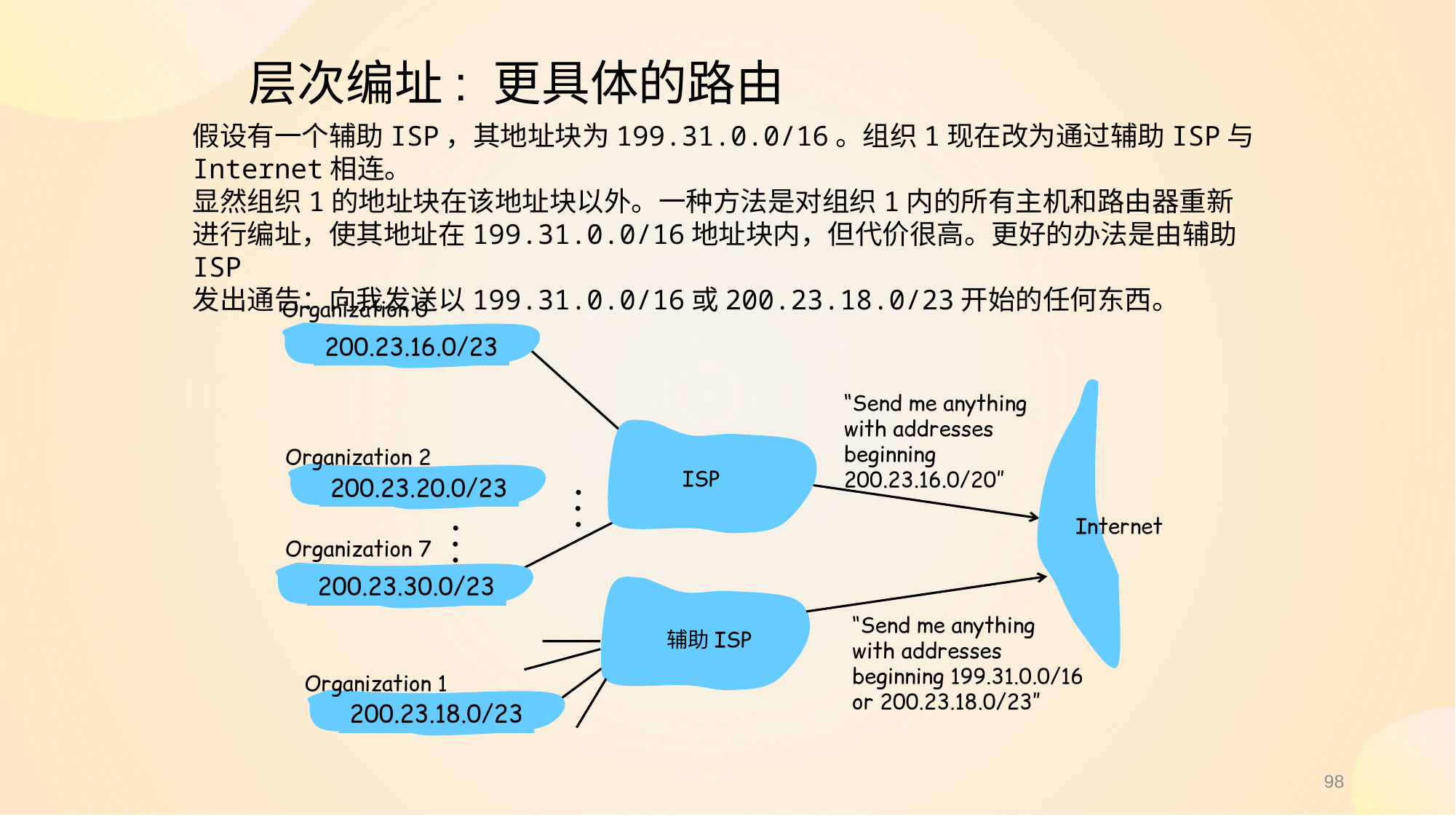

# 层次编址: 更具体的路由
假设有一个辅助ISP，其地址块为199.31.0.0/16。组织1现在改为通过辅助ISP与Internet相连。
显然组织1的地址块在该地址块以外。一种方法是对组织1内的所有主机和路由器重新
进行编址，使其地址在199.31.0.0/16地址块内，但代价很高。更好的办法是由辅助ISP
发出通告：向我发送以199.31.0.0/16或200.23.18.0/23开始的任何东西。
Organization 0

200.23.16.0/23

“Send me anything
with addresses
beginning
200.23.16.0/20”

Organization 2
.
.
.
ISP

200.23.20.0/23

.
.
.
Internet

Organization 7

200.23.30.0/23

“Send me anything
with addresses
beginning 199.31.0.0/16
or 200.23.18.0/23”
辅助ISP

Organization 1

200.23.18.0/23
98